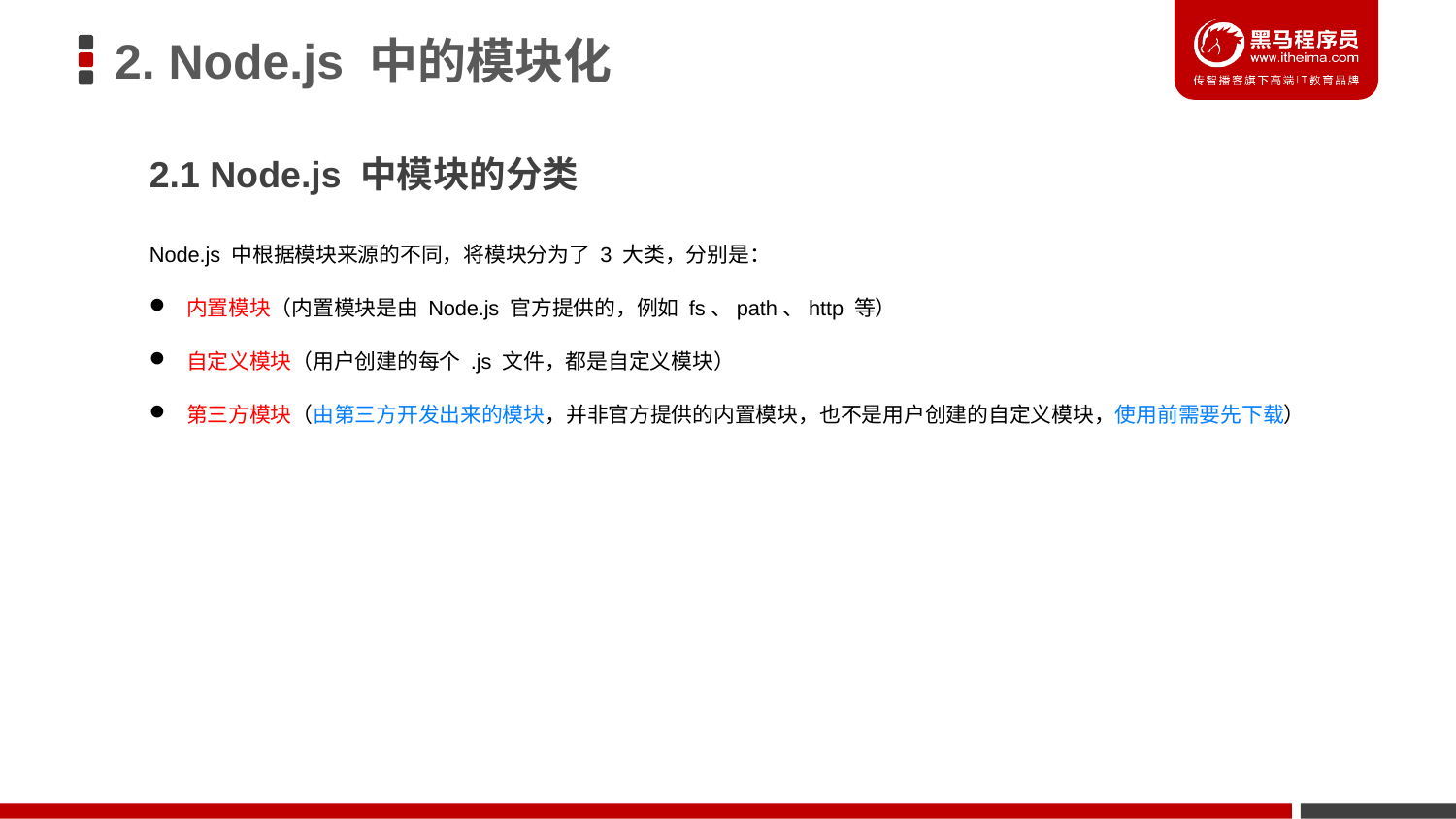

# 2. Node.js 中的模块化
2.1 Node.js 中模块的分类
Node.js 中根据模块来源的不同，将模块分为了 3 大类，分别是：
 内置模块（内置模块是由 Node.js 官方提供的，例如 fs、path、http 等）
 自定义模块（用户创建的每个 .js 文件，都是自定义模块）
 第三方模块（由第三方开发出来的模块，并非官方提供的内置模块，也不是用户创建的自定义模块，使用前需要先下载）